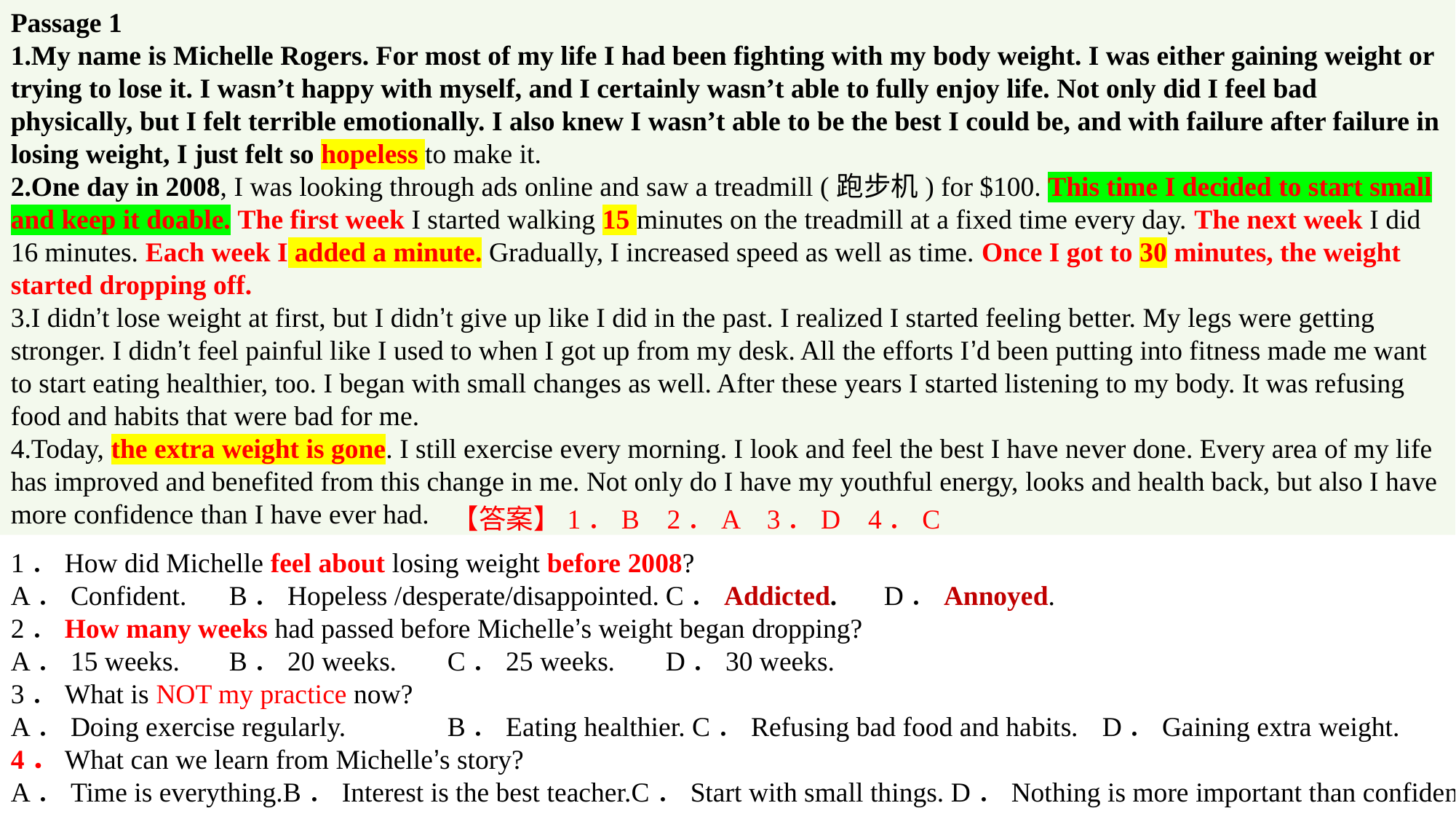

Passage 11.My name is Michelle Rogers. For most of my life I had been fighting with my body weight. I was either gaining weight or trying to lose it. I wasn’t happy with myself, and I certainly wasn’t able to fully enjoy life. Not only did I feel bad physically, but I felt terrible emotionally. I also knew I wasn’t able to be the best I could be, and with failure after failure in losing weight, I just felt so hopeless to make it.
2.One day in 2008, I was looking through ads online and saw a treadmill (跑步机) for $100. This time I decided to start small and keep it doable. The first week I started walking 15 minutes on the treadmill at a fixed time every day. The next week I did 16 minutes. Each week I added a minute. Gradually, I increased speed as well as time. Once I got to 30 minutes, the weight started dropping off.
3.I didn’t lose weight at first, but I didn’t give up like I did in the past. I realized I started feeling better. My legs were getting stronger. I didn’t feel painful like I used to when I got up from my desk. All the efforts I’d been putting into fitness made me want to start eating healthier, too. I began with small changes as well. After these years I started listening to my body. It was refusing food and habits that were bad for me.4.Today, the extra weight is gone. I still exercise every morning. I look and feel the best I have never done. Every area of my life has improved and benefited from this change in me. Not only do I have my youthful energy, looks and health back, but also I have more confidence than I have ever had.
【答案】1．B    2．A    3．D    4．C
1．How did Michelle feel about losing weight before 2008?A．Confident.	B．Hopeless /desperate/disappointed.	C．Addicted.	D．Annoyed.2．How many weeks had passed before Michelle’s weight began dropping?A．15 weeks.	B．20 weeks.	C．25 weeks.	D．30 weeks.3．What is NOT my practice now?A．Doing exercise regularly.	B．Eating healthier. C．Refusing bad food and habits.	D．Gaining extra weight.
4．What can we learn from Michelle’s story?A．Time is everything.B．Interest is the best teacher.C．Start with small things. D．Nothing is more important than confidence.